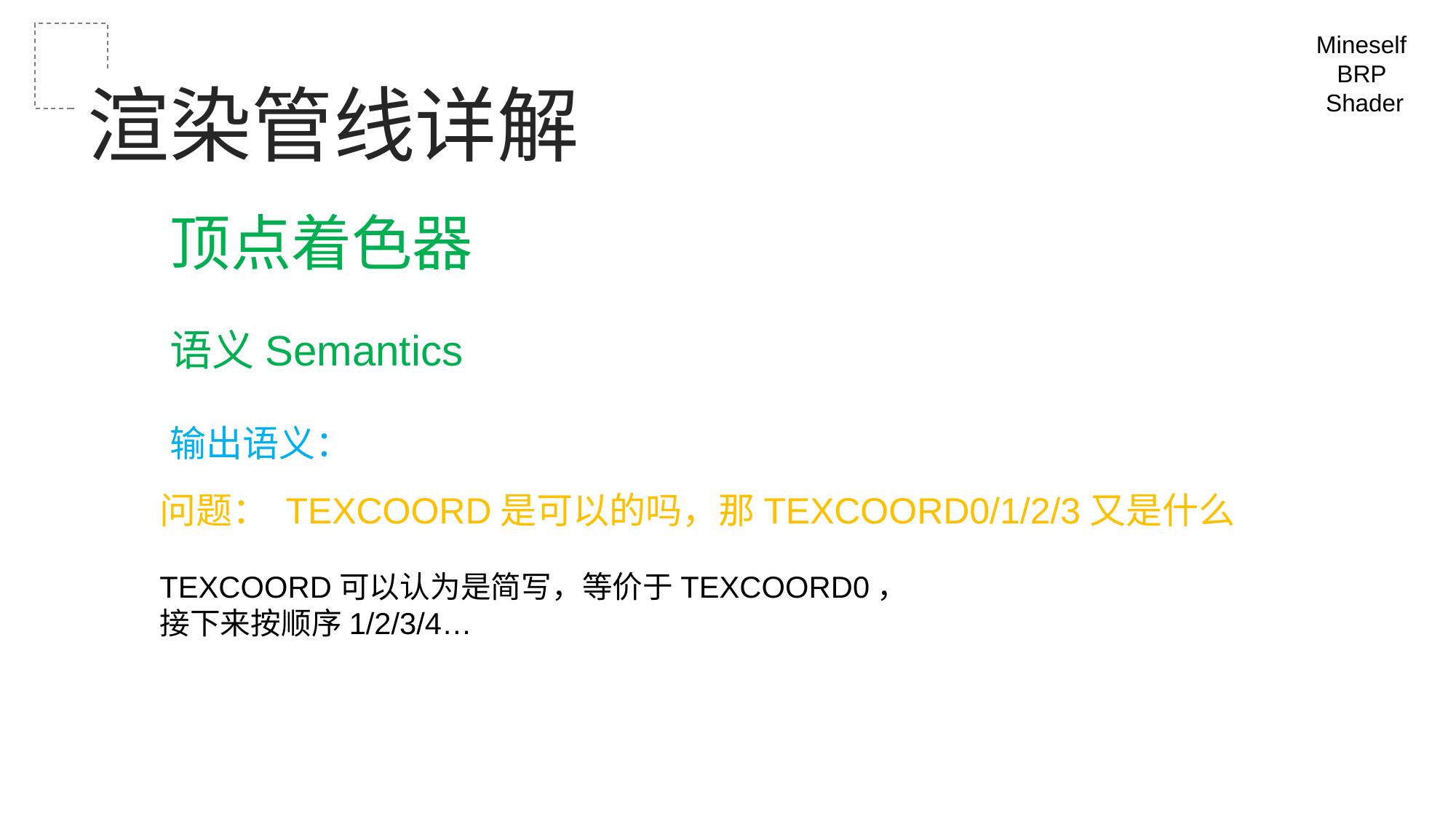

Mineself
BRP
Shader

渲染管线详解
顶点着色器
语义Semantics
输出语义：
问题： TEXCOORD是可以的吗，那TEXCOORD0/1/2/3又是什么

TEXCOORD可以认为是简写，等价于TEXCOORD0，
接下来按顺序1/2/3/4…